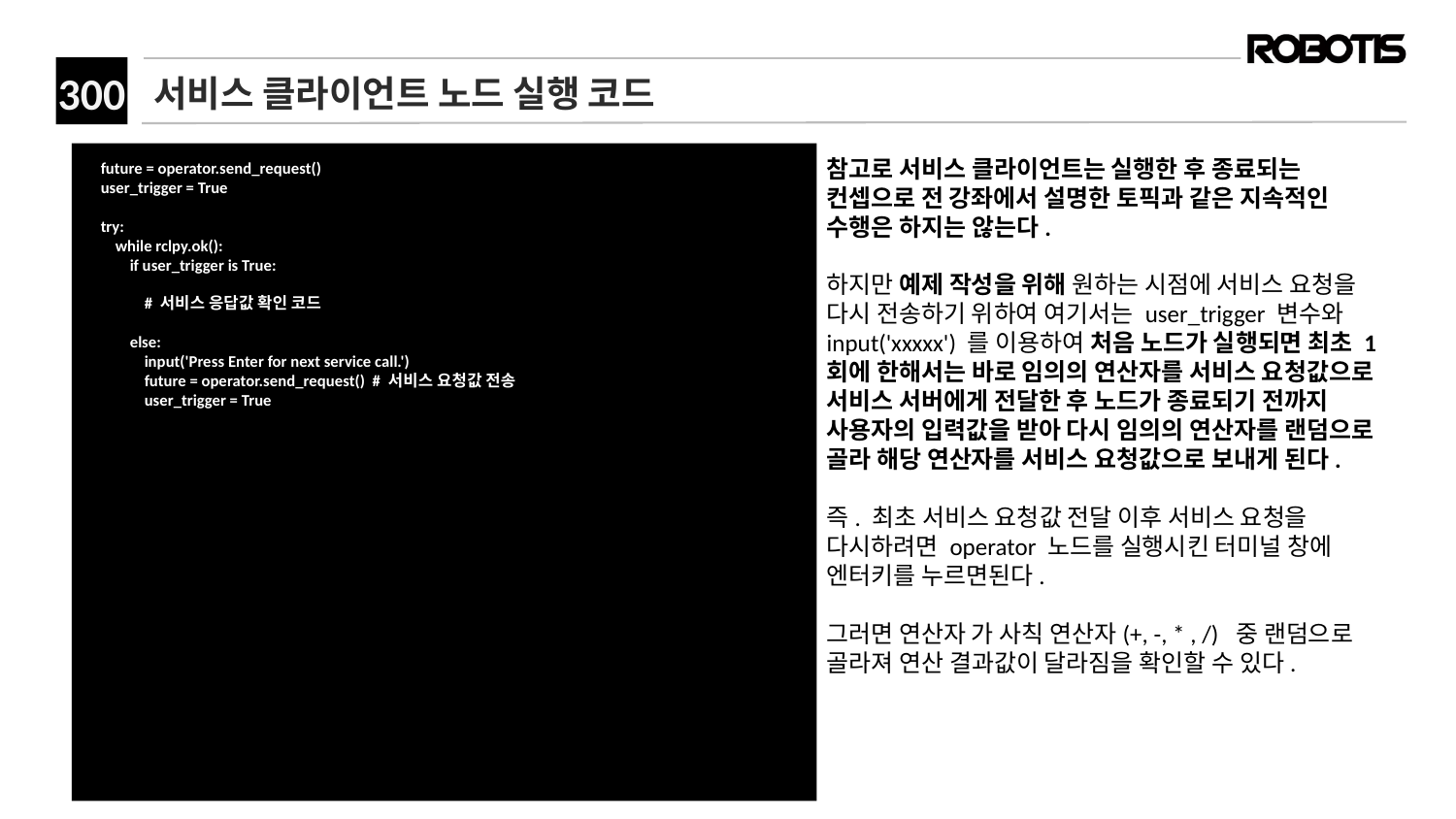

# 서비스 클라이언트 노드 실행 코드
    future = operator.send_request()
    user_trigger = True

    try:
        while rclpy.ok():
            if user_trigger is True:

                # 서비스 응답값 확인 코드

            else:
                input('Press Enter for next service call.')
                future = operator.send_request()  # 서비스 요청값 전송
                user_trigger = True

참고로 서비스 클라이언트는 실행한 후 종료되는 컨셉으로 전 강좌에서 설명한 토픽과 같은 지속적인 수행은 하지는 않는다.

하지만 예제 작성을 위해 원하는 시점에 서비스 요청을 다시 전송하기 위하여 여기서는 user_trigger 변수와 input('xxxxx') 를 이용하여 처음 노드가 실행되면 최초 1회에 한해서는 바로 임의의 연산자를 서비스 요청값으로 서비스 서버에게 전달한 후 노드가 종료되기 전까지 사용자의 입력값을 받아 다시 임의의 연산자를 랜덤으로 골라 해당 연산자를 서비스 요청값으로 보내게 된다.

즉. 최초 서비스 요청값 전달 이후 서비스 요청을 다시하려면 operator 노드를 실행시킨 터미널 창에 엔터키를 누르면된다.

그러면 연산자 가 사칙 연산자(+, -, * , /)  중 랜덤으로 골라져 연산 결과값이 달라짐을 확인할 수 있다.